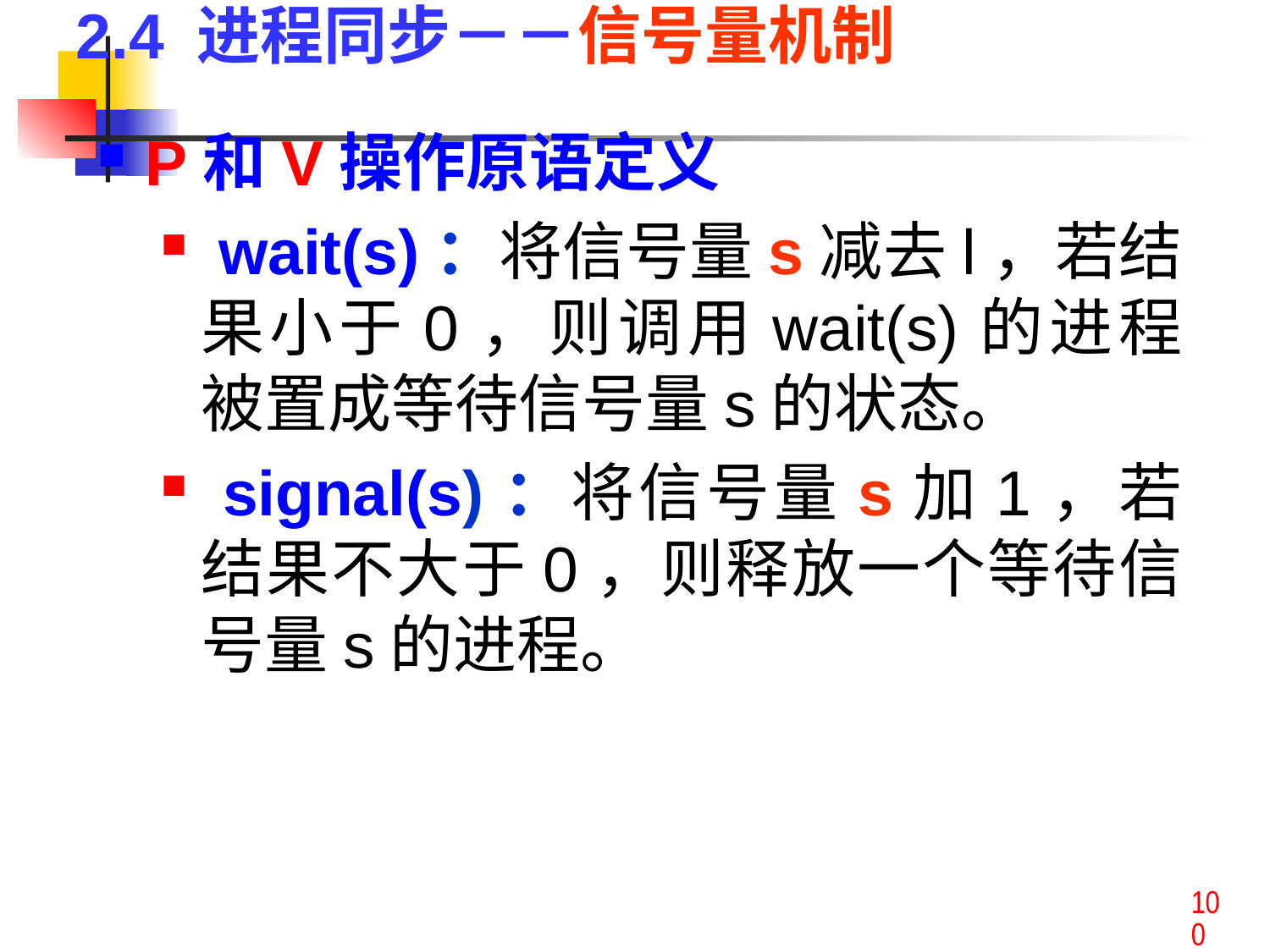

2.4 进程同步－－信号量机制
P和V操作原语定义
 wait(s)：将信号量s减去l，若结果小于0，则调用wait(s)的进程被置成等待信号量s的状态。
 signal(s)：将信号量s加1，若结果不大于0，则释放一个等待信号量s的进程。
100